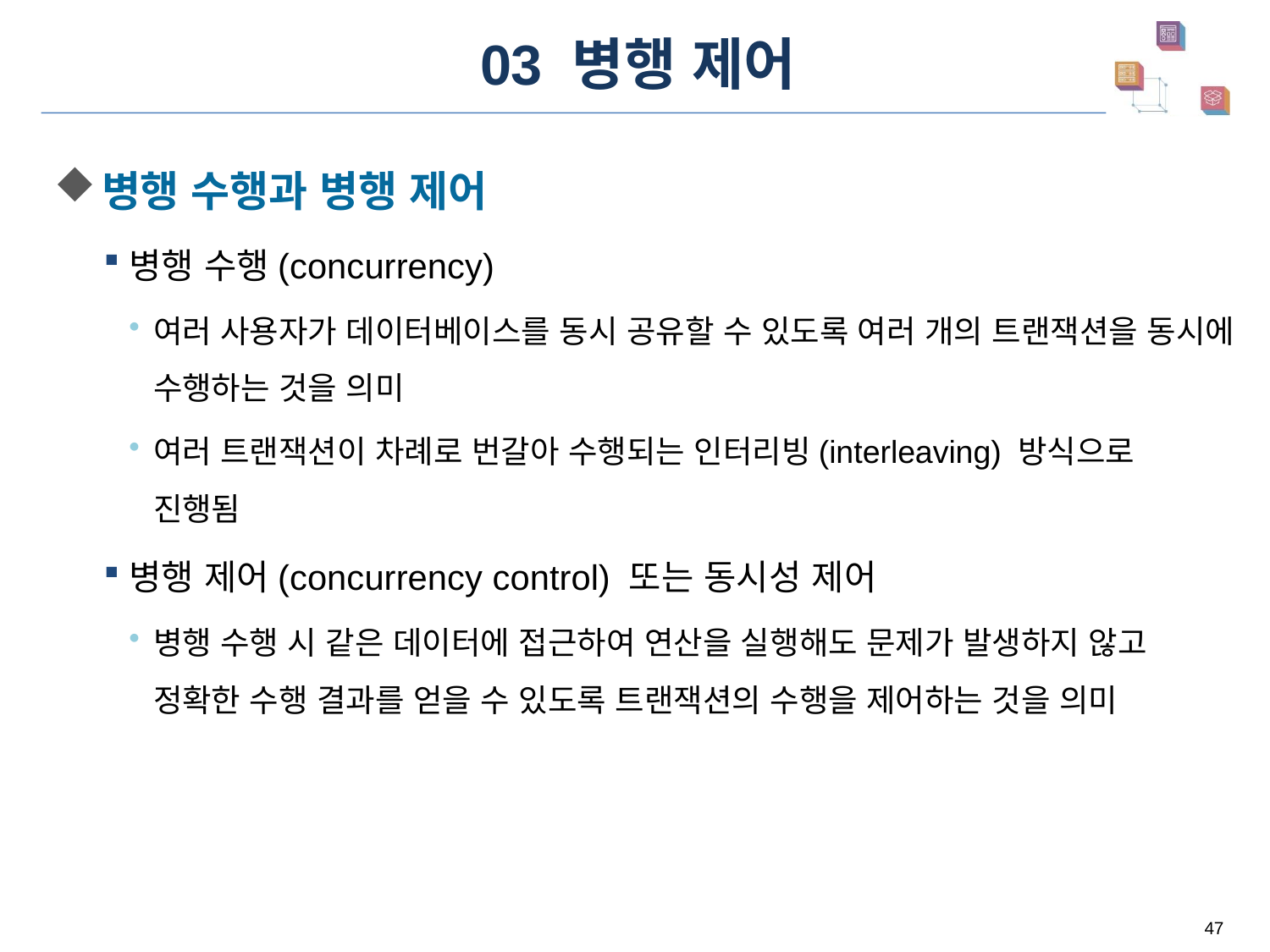

# 03 병행 제어
병행 수행과 병행 제어
병행 수행(concurrency)
여러 사용자가 데이터베이스를 동시 공유할 수 있도록 여러 개의 트랜잭션을 동시에 수행하는 것을 의미
여러 트랜잭션이 차례로 번갈아 수행되는 인터리빙(interleaving) 방식으로
진행됨
병행 제어(concurrency control) 또는 동시성 제어
병행 수행 시 같은 데이터에 접근하여 연산을 실행해도 문제가 발생하지 않고 정확한 수행 결과를 얻을 수 있도록 트랜잭션의 수행을 제어하는 것을 의미